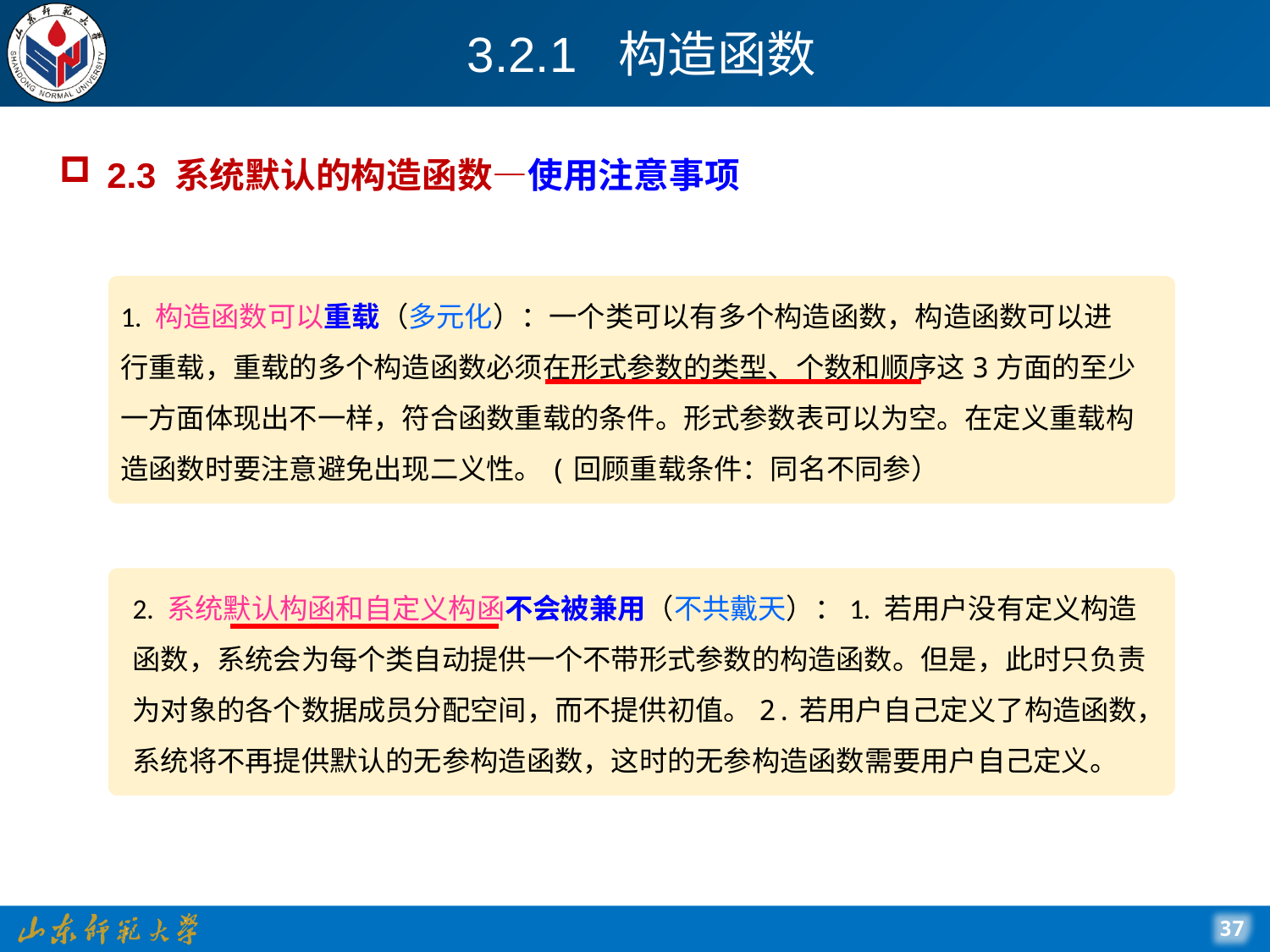

# 3.2.1 构造函数
2.3 系统默认的构造函数—使用注意事项

1. 构造函数可以重载（多元化）：一个类可以有多个构造函数，构造函数可以进行重载，重载的多个构造函数必须在形式参数的类型、个数和顺序这3方面的至少一方面体现出不一样，符合函数重载的条件。形式参数表可以为空。在定义重载构造函数时要注意避免出现二义性。(回顾重载条件：同名不同参）

2. 系统默认构函和自定义构函不会被兼用（不共戴天）：1. 若用户没有定义构造函数，系统会为每个类自动提供一个不带形式参数的构造函数。但是，此时只负责为对象的各个数据成员分配空间，而不提供初值。2.若用户自己定义了构造函数，系统将不再提供默认的无参构造函数，这时的无参构造函数需要用户自己定义。